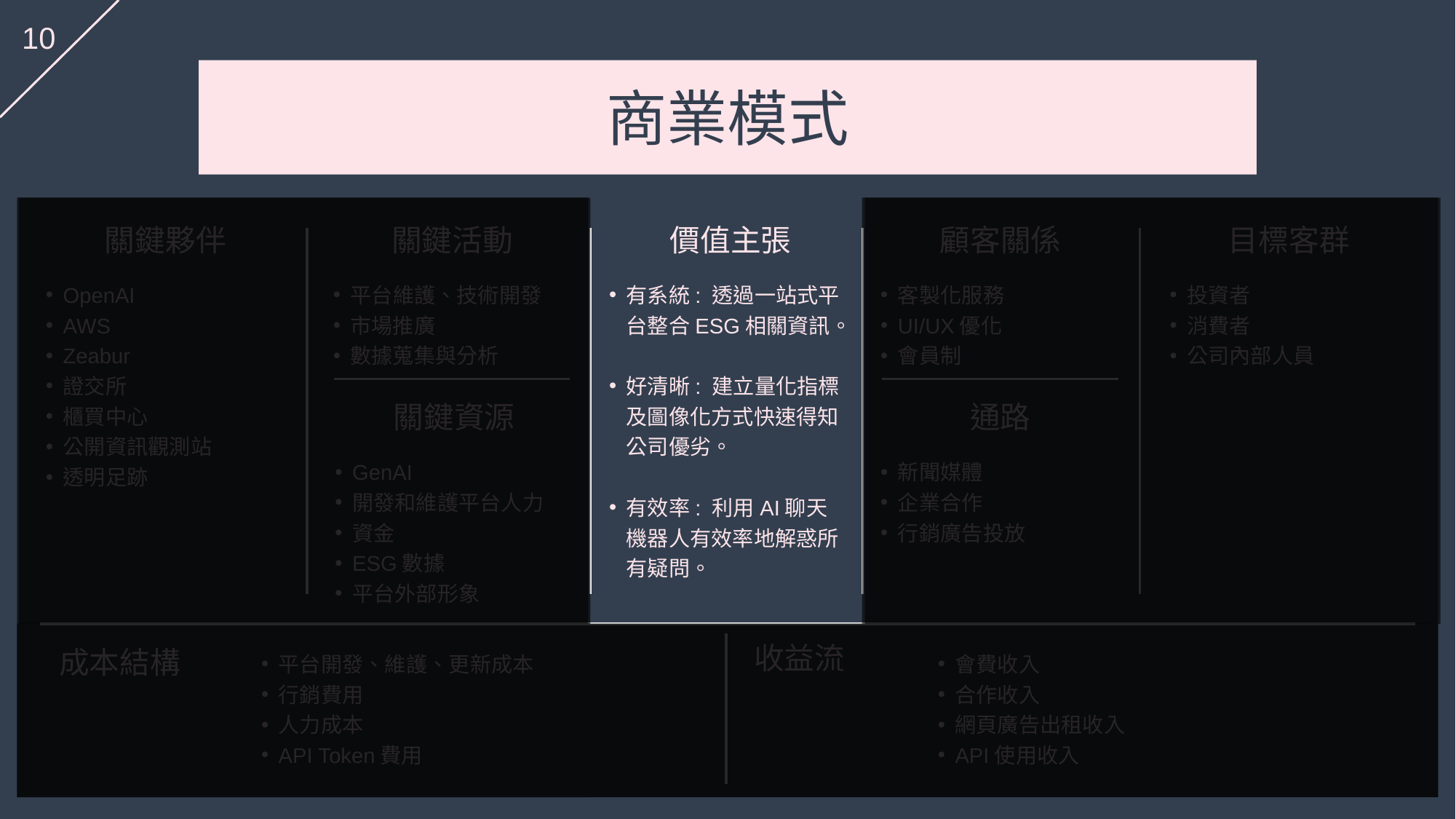

10

商業模式

關鍵夥伴
關鍵活動
價值主張
顧客關係
目標客群
OpenAI
AWS
Zeabur
證交所
櫃買中心
公開資訊觀測站
透明足跡
平台維護、技術開發
市場推廣
數據蒐集與分析
有系統: 透過一站式平台整合ESG相關資訊。

好清晰: 建立量化指標及圖像化方式快速得知公司優劣。

有效率: 利用AI聊天機器人有效率地解惑所有疑問。
客製化服務
UI/UX優化
會員制
投資者
消費者
公司內部人員
關鍵資源
通路
GenAI
開發和維護平台人力
資金
ESG數據
平台外部形象
新聞媒體
企業合作
行銷廣告投放
收益流
成本結構
平台開發、維護、更新成本
行銷費用
人力成本
API Token費用
會費收入
合作收入
網頁廣告出租收入
API使用收入